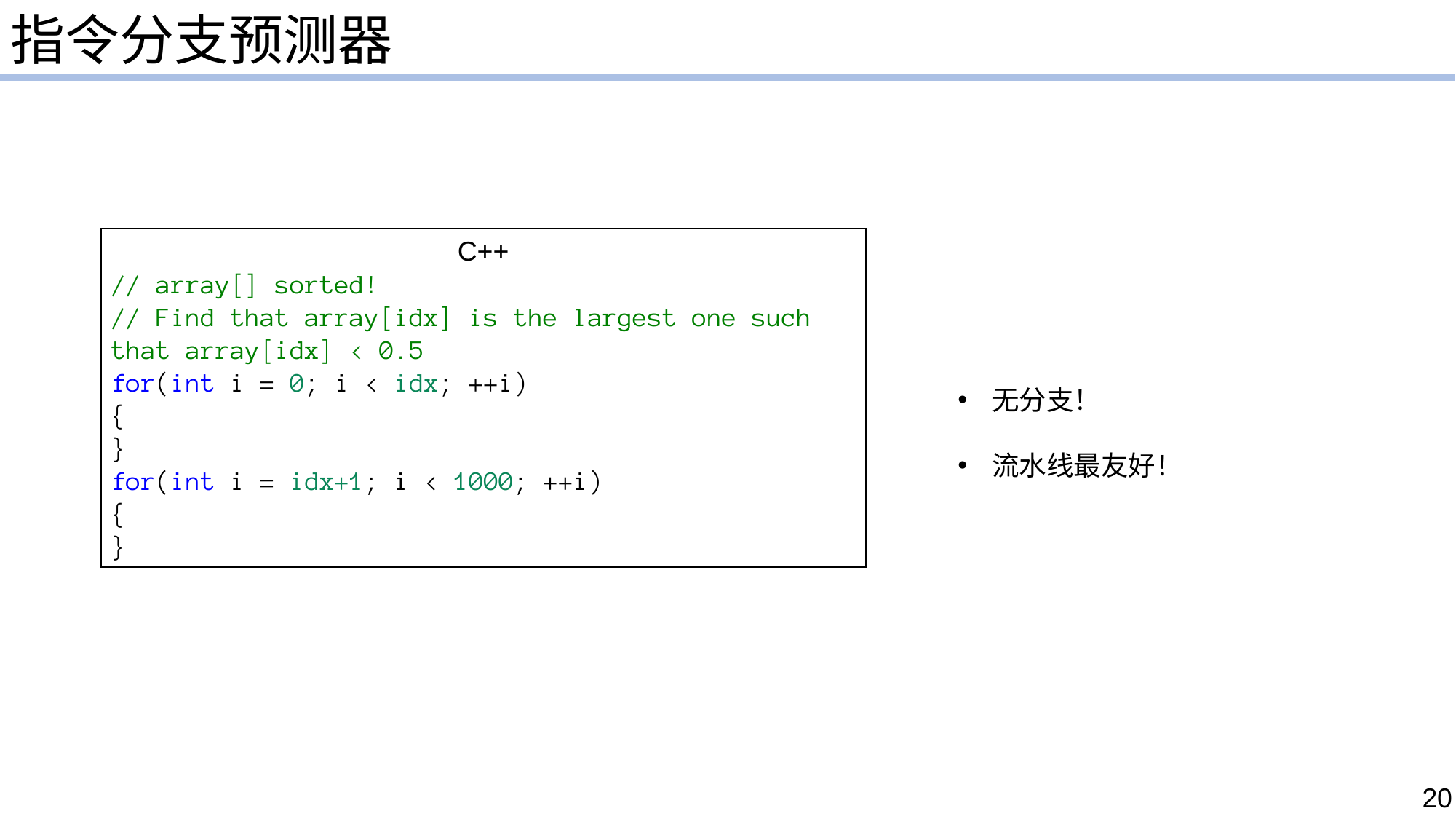

指令分支预测器
C++
// array[] sorted!
// Find that array[idx] is the largest one such that array[idx] < 0.5
for(int i = 0; i < idx; ++i)
{
}
for(int i = idx+1; i < 1000; ++i)
{
}
无分支！

流水线最友好！
20